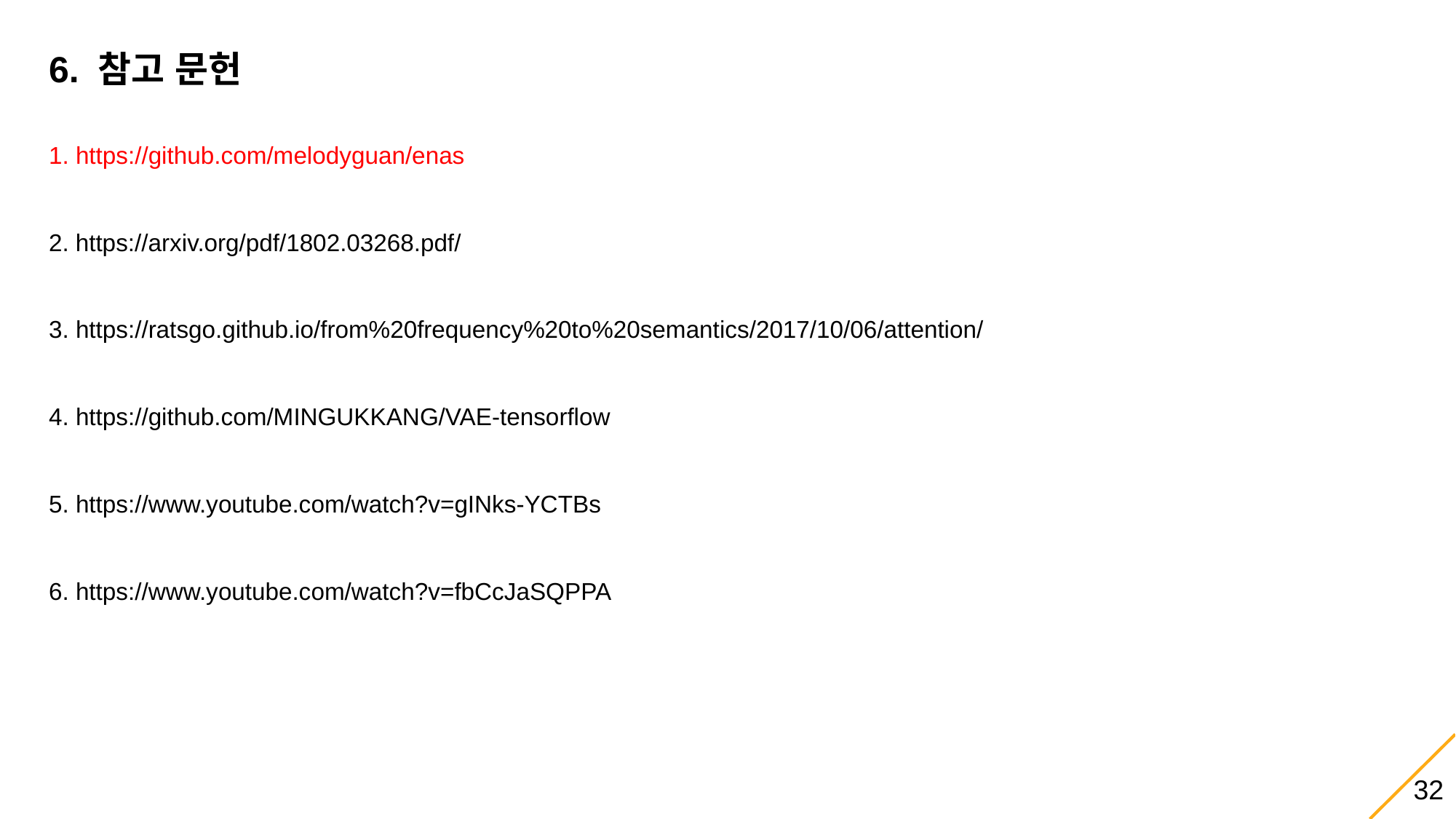

6. 참고 문헌
1. https://github.com/melodyguan/enas

2. https://arxiv.org/pdf/1802.03268.pdf/

3. https://ratsgo.github.io/from%20frequency%20to%20semantics/2017/10/06/attention/

4. https://github.com/MINGUKKANG/VAE-tensorflow

5. https://www.youtube.com/watch?v=gINks-YCTBs

6. https://www.youtube.com/watch?v=fbCcJaSQPPA
32